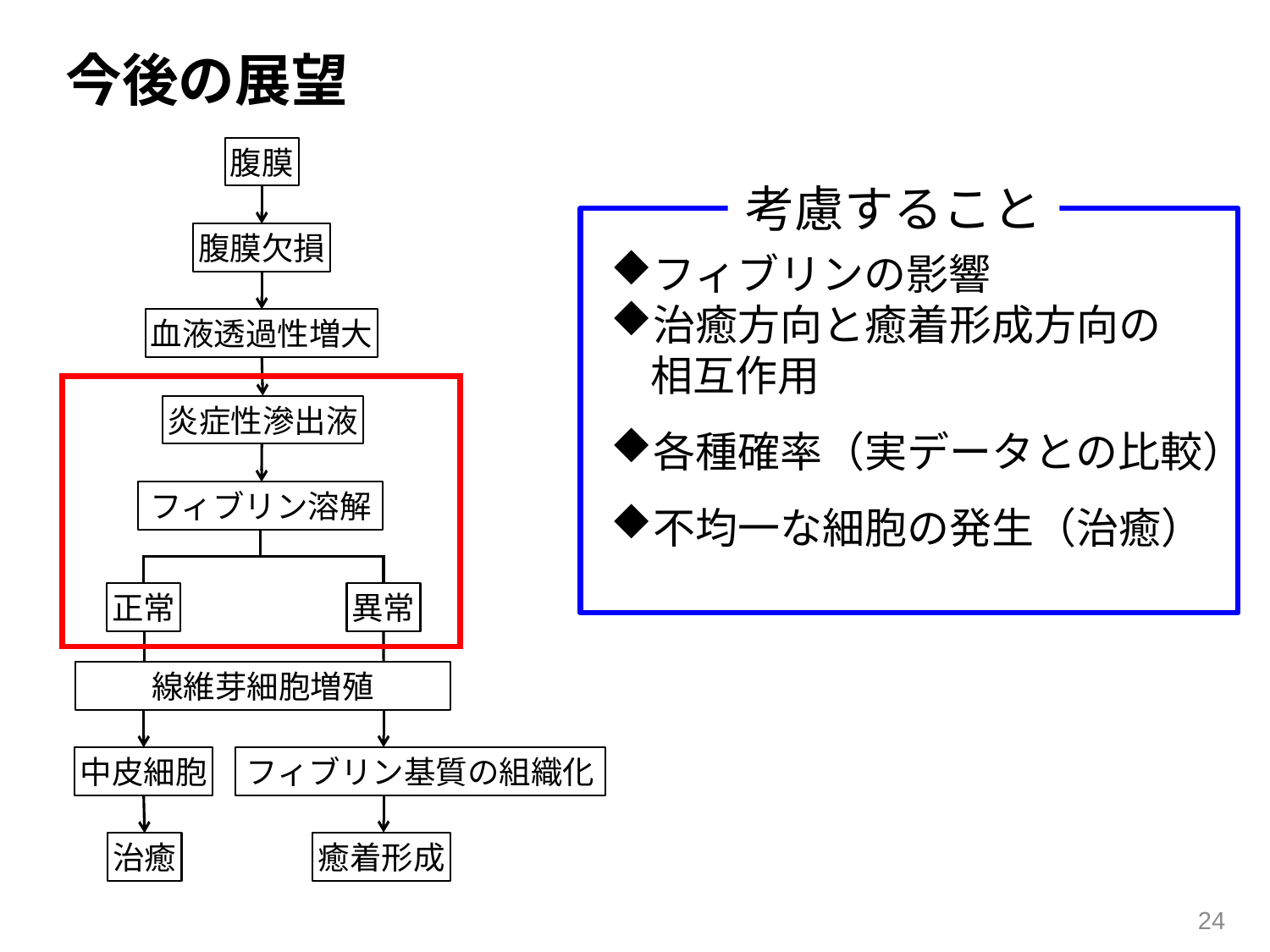

今後の展望
腹膜
腹膜欠損
血液透過性増大
炎症性滲出液
フィブリン溶解
正常
異常
線維芽細胞増殖
フィブリン基質の組織化
中皮細胞
癒着形成
治癒

フィブリンの影響
治癒方向と癒着形成方向の　　相互作用
各種確率（実データとの比較）
不均一な細胞の発生（治癒）
考慮すること

24